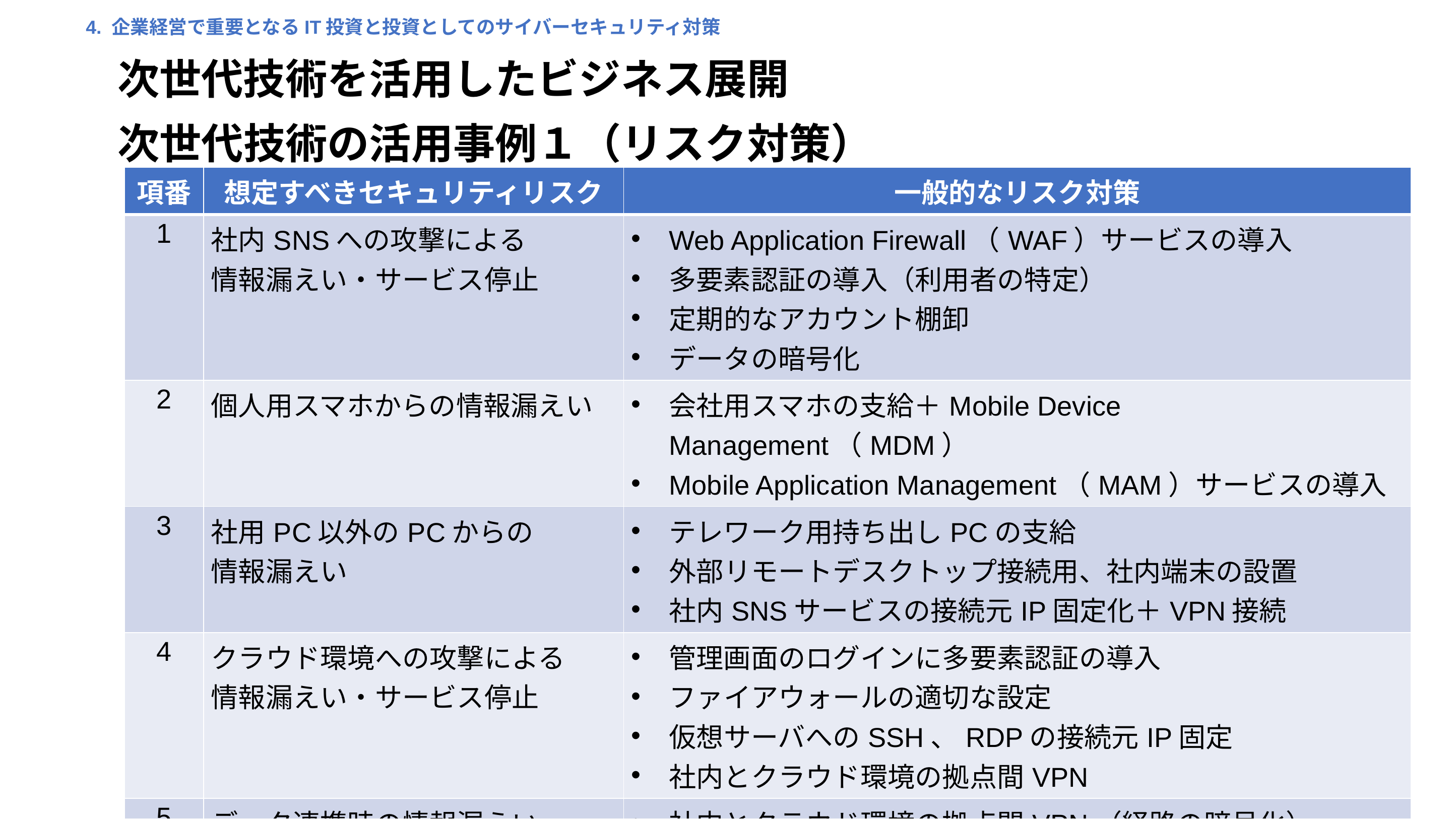

4. 企業経営で重要となるIT投資と投資としてのサイバーセキュリティ対策
次世代技術を活用したビジネス展開
次世代技術の活用事例１（リスク対策）
| 項番 | 想定すべきセキュリティリスク | 一般的なリスク対策 |
| --- | --- | --- |
| 1 | 社内SNSへの攻撃による 情報漏えい・サービス停止 | Web Application Firewall（WAF）サービスの導入 多要素認証の導入（利用者の特定） 定期的なアカウント棚卸 データの暗号化 |
| 2 | 個人用スマホからの情報漏えい | 会社用スマホの支給＋Mobile Device Management（MDM） Mobile Application Management（MAM）サービスの導入 |
| 3 | 社用PC以外のPCからの 情報漏えい | テレワーク用持ち出しPCの支給 外部リモートデスクトップ接続用、社内端末の設置 社内SNSサービスの接続元IP固定化＋VPN接続 |
| 4 | クラウド環境への攻撃による 情報漏えい・サービス停止 | 管理画面のログインに多要素認証の導入 ファイアウォールの適切な設定 仮想サーバへのSSH、RDPの接続元IP固定 社内とクラウド環境の拠点間VPN |
| 5 | データ連携時の情報漏えい | 社内とクラウド環境の拠点間VPN（経路の暗号化） データの暗号化 |
72